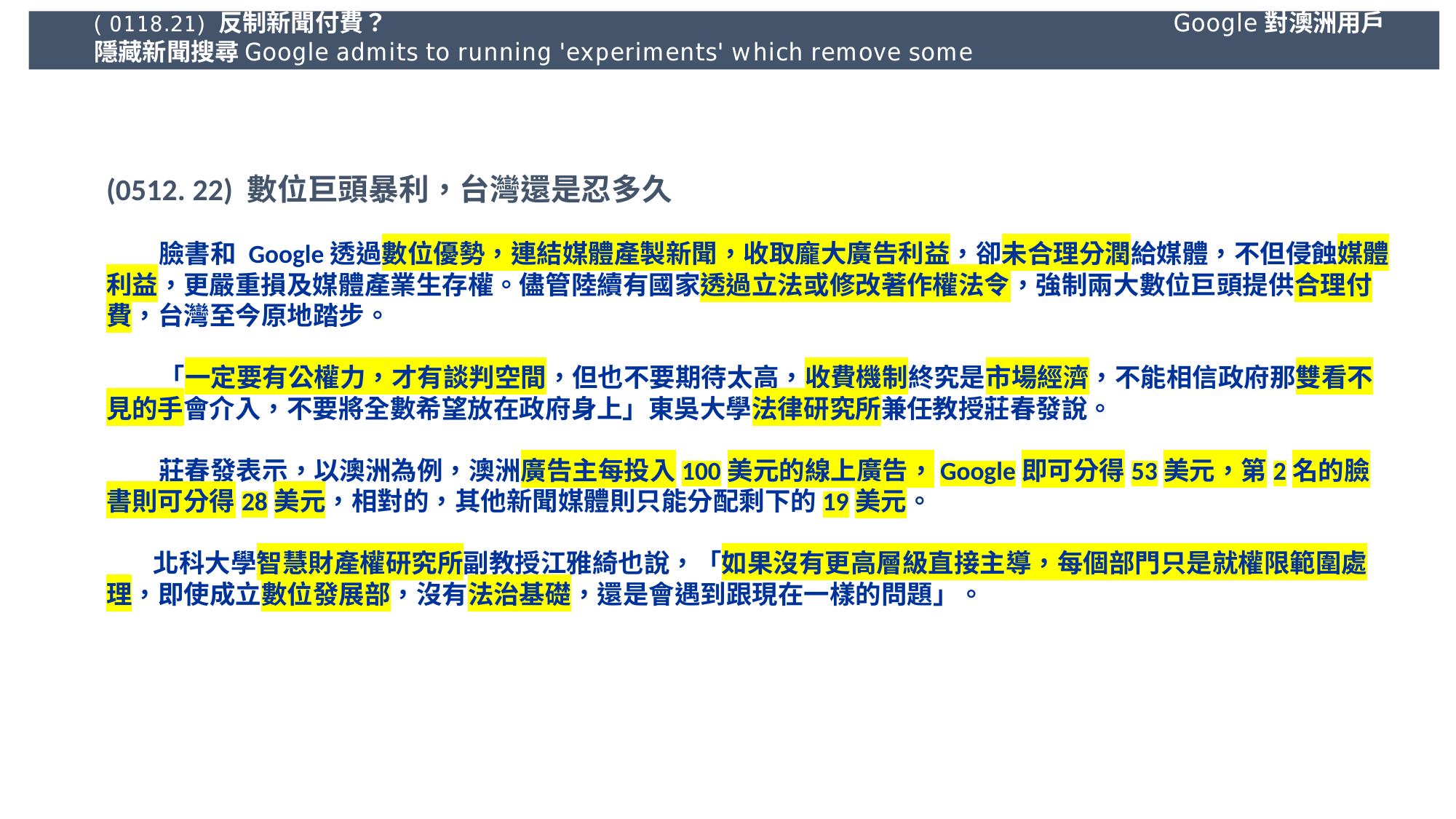

( 0118.21) 反制新聞付費？                                                                                                                                               Google對澳洲用戶隱藏新聞搜尋Google admits to running 'experiments' which remove some

(0512. 22) 數位巨頭暴利，台灣還是忍多久

        臉書和 Google透過數位優勢，連結媒體產製新聞，收取龐大廣告利益，卻未合理分潤給媒體，不但侵蝕媒體利益，更嚴重損及媒體產業生存權。儘管陸續有國家透過立法或修改著作權法令，強制兩大數位巨頭提供合理付費，台灣至今原地踏步。

        「一定要有公權力，才有談判空間，但也不要期待太高，收費機制終究是市場經濟，不能相信政府那雙看不見的手會介入，不要將全數希望放在政府身上」東吳大學法律研究所兼任教授莊春發說。

        莊春發表示，以澳洲為例，澳洲廣告主每投入100美元的線上廣告，Google即可分得53美元，第2名的臉書則可分得28美元，相對的，其他新聞媒體則只能分配剩下的19美元。

       北科大學智慧財產權研究所副教授江雅綺也說，「如果沒有更高層級直接主導，每個部門只是就權限範圍處理，即使成立數位發展部，沒有法治基礎，還是會遇到跟現在一樣的問題」。